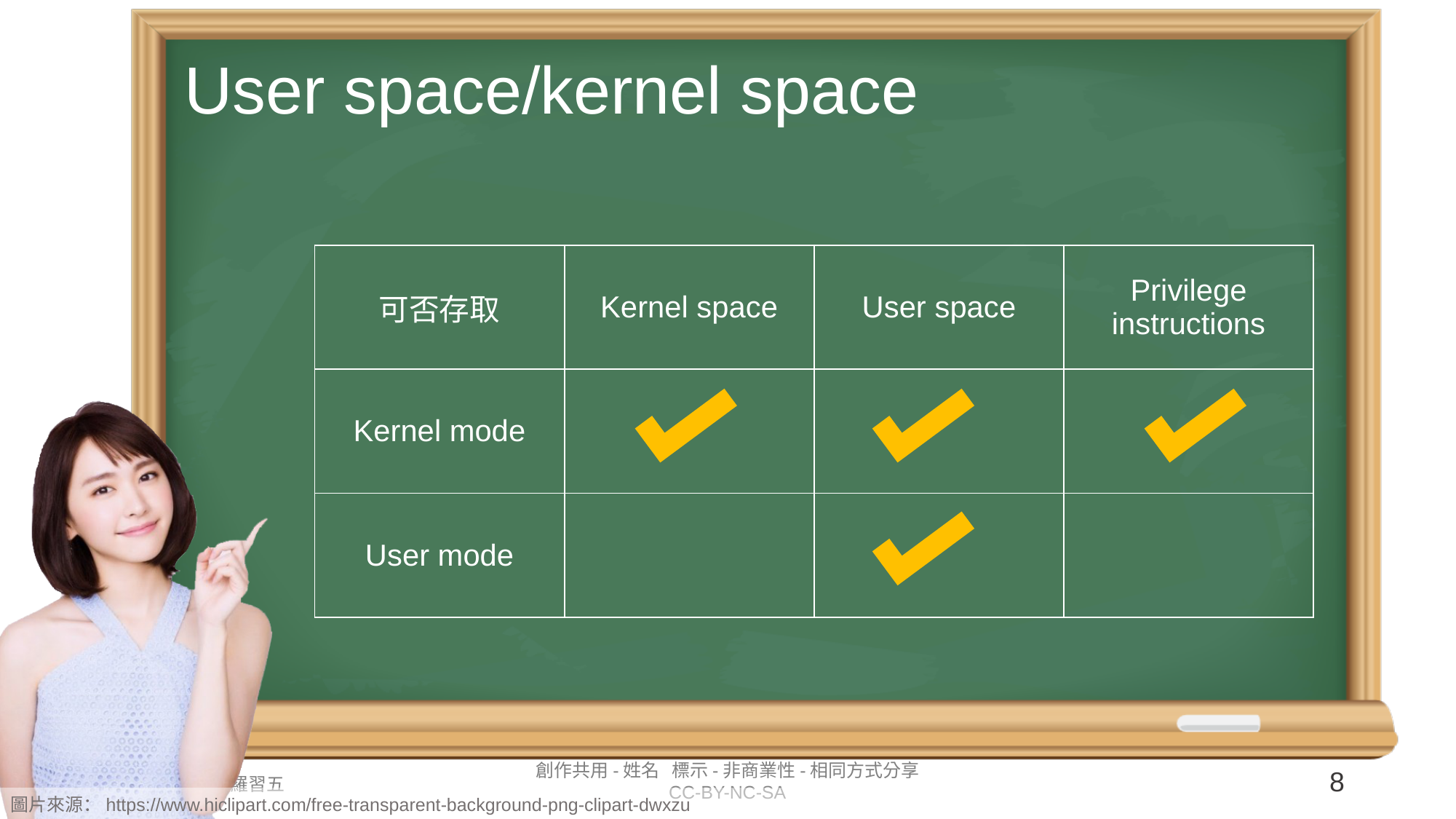

# User space/kernel space
| 可否存取 | Kernel space | User space | Privilege instructions |
| --- | --- | --- | --- |
| Kernel mode |  |  |  |
| User mode |  |  |  |